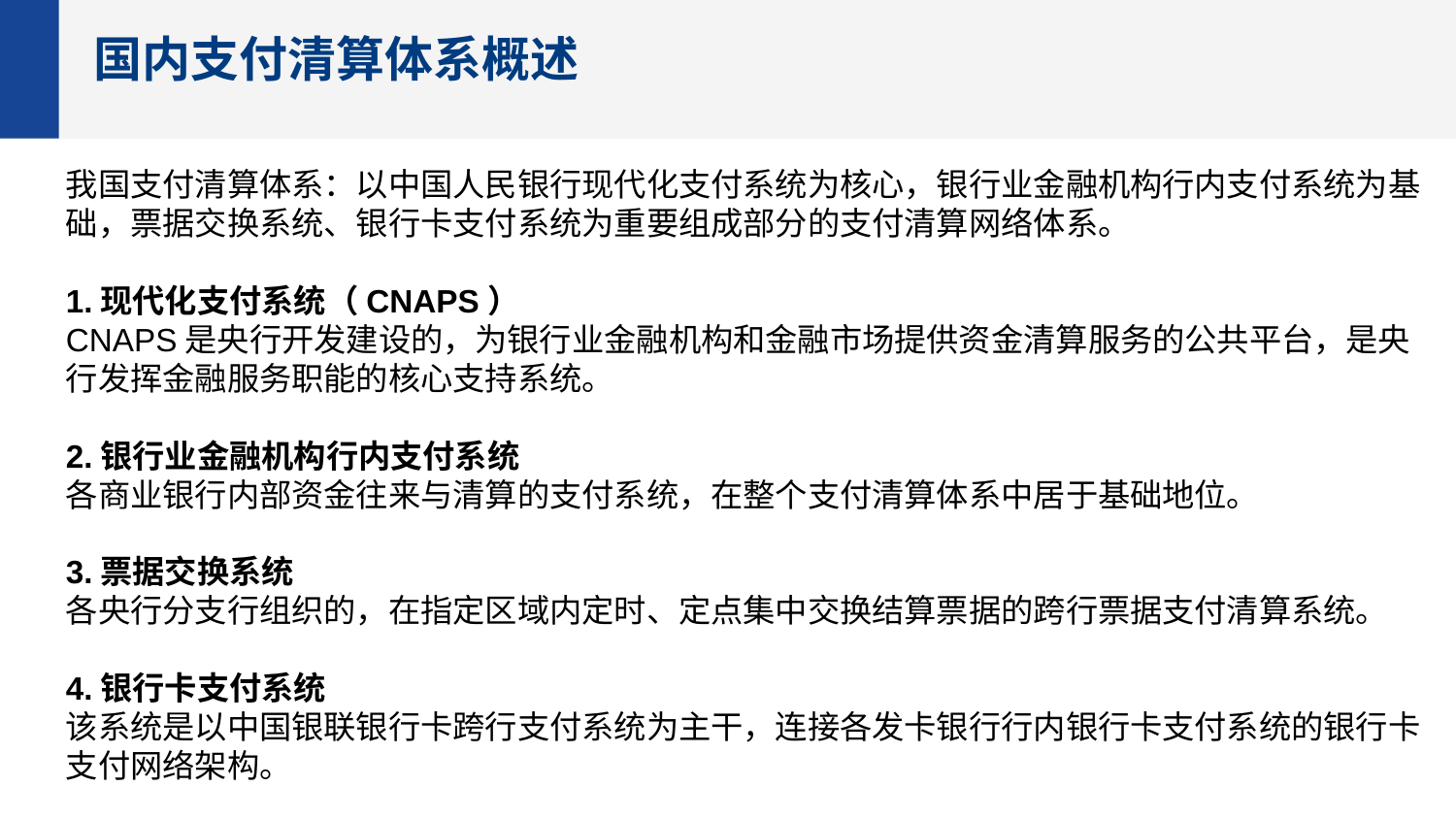

# 国内支付清算体系概述
我国支付清算体系：以中国人民银行现代化支付系统为核心，银行业金融机构行内支付系统为基础，票据交换系统、银行卡支付系统为重要组成部分的支付清算网络体系。

1.现代化支付系统（CNAPS）
CNAPS是央行开发建设的，为银行业金融机构和金融市场提供资金清算服务的公共平台，是央行发挥金融服务职能的核心支持系统。

2.银行业金融机构行内支付系统
各商业银行内部资金往来与清算的支付系统，在整个支付清算体系中居于基础地位。

3.票据交换系统
各央行分支行组织的，在指定区域内定时、定点集中交换结算票据的跨行票据支付清算系统。

4.银行卡支付系统
该系统是以中国银联银行卡跨行支付系统为主干，连接各发卡银行行内银行卡支付系统的银行卡支付网络架构。